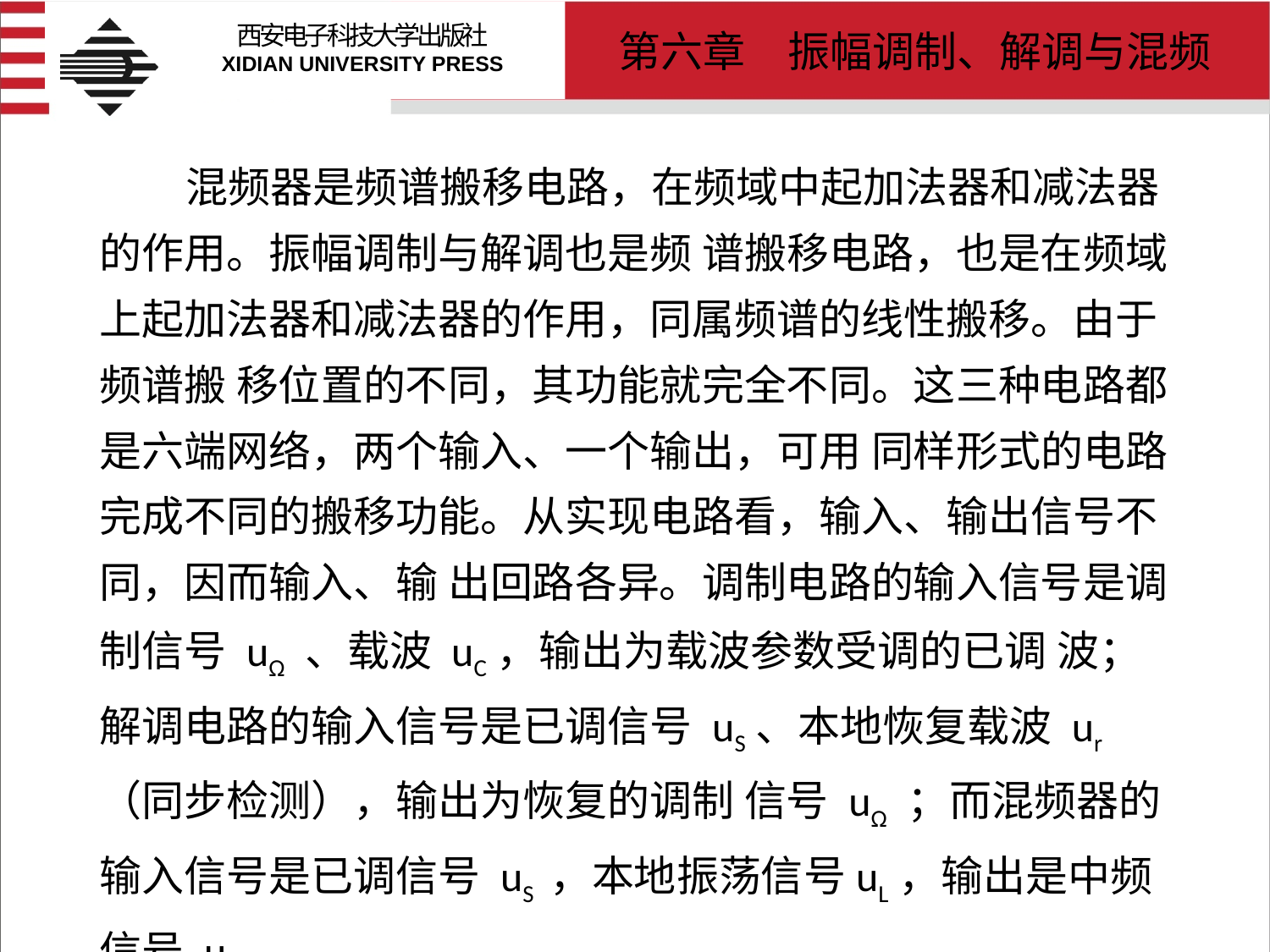

# 混频器是频谱搬移电路，在频域中起加法器和减法器的作用。振幅调制与解调也是频 谱搬移电路，也是在频域上起加法器和减法器的作用，同属频谱的线性搬移。由于频谱搬 移位置的不同，其功能就完全不同。这三种电路都是六端网络，两个输入、一个输出，可用 同样形式的电路完成不同的搬移功能。从实现电路看，输入、输出信号不同，因而输入、输 出回路各异。调制电路的输入信号是调制信号 uΩ 、载波 uC，输出为载波参数受调的已调 波；解调电路的输入信号是已调信号 uS、本地恢复载波 ur（同步检测），输出为恢复的调制 信号 uΩ ；而混频器的输入信号是已调信号 uS ，本地振荡信号uL，输出是中频信号 uI，